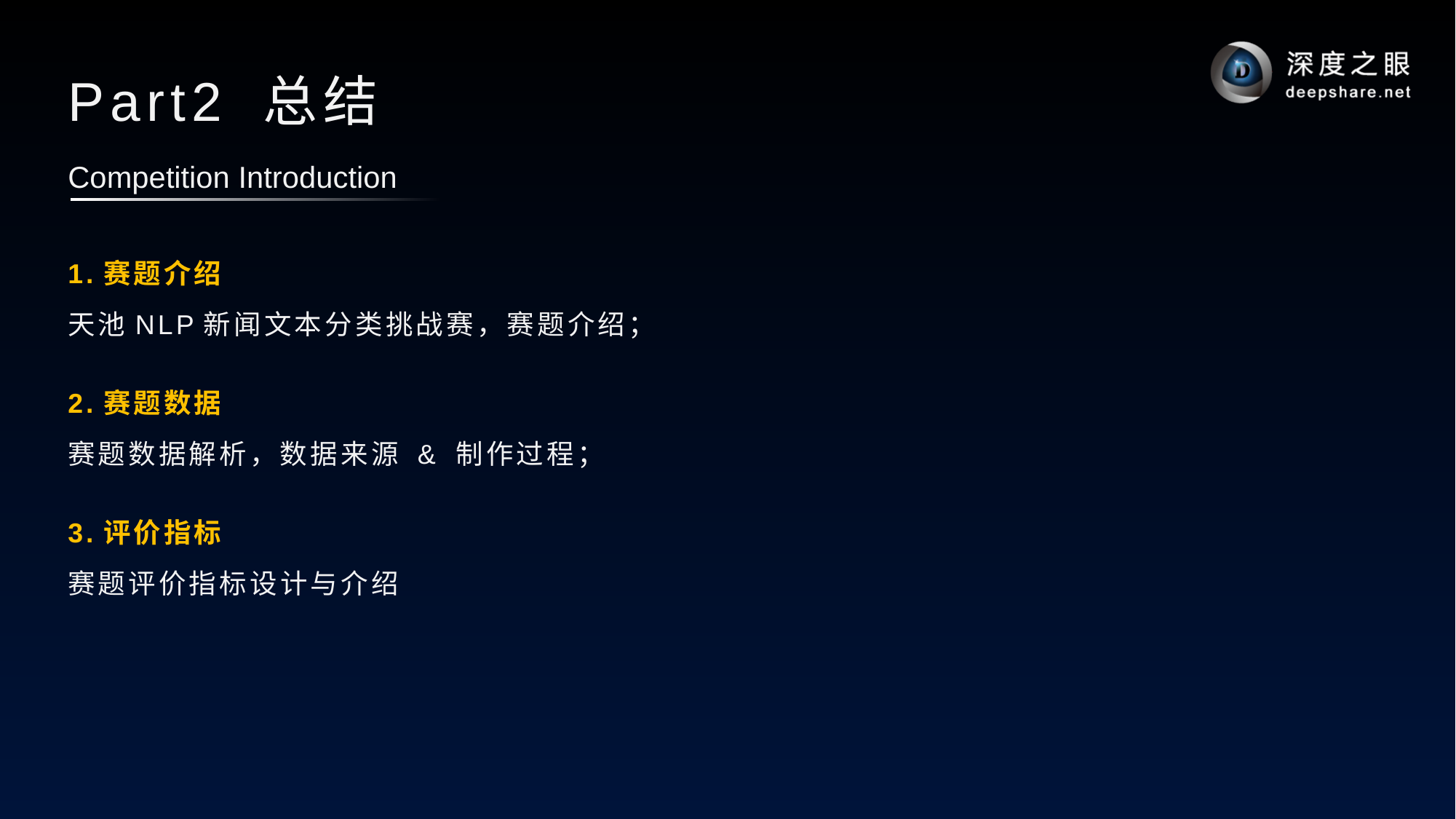

# Part2 总结
Competition Introduction
1.赛题介绍
天池NLP新闻文本分类挑战赛，赛题介绍；
2.赛题数据
赛题数据解析，数据来源 & 制作过程；
3.评价指标
赛题评价指标设计与介绍